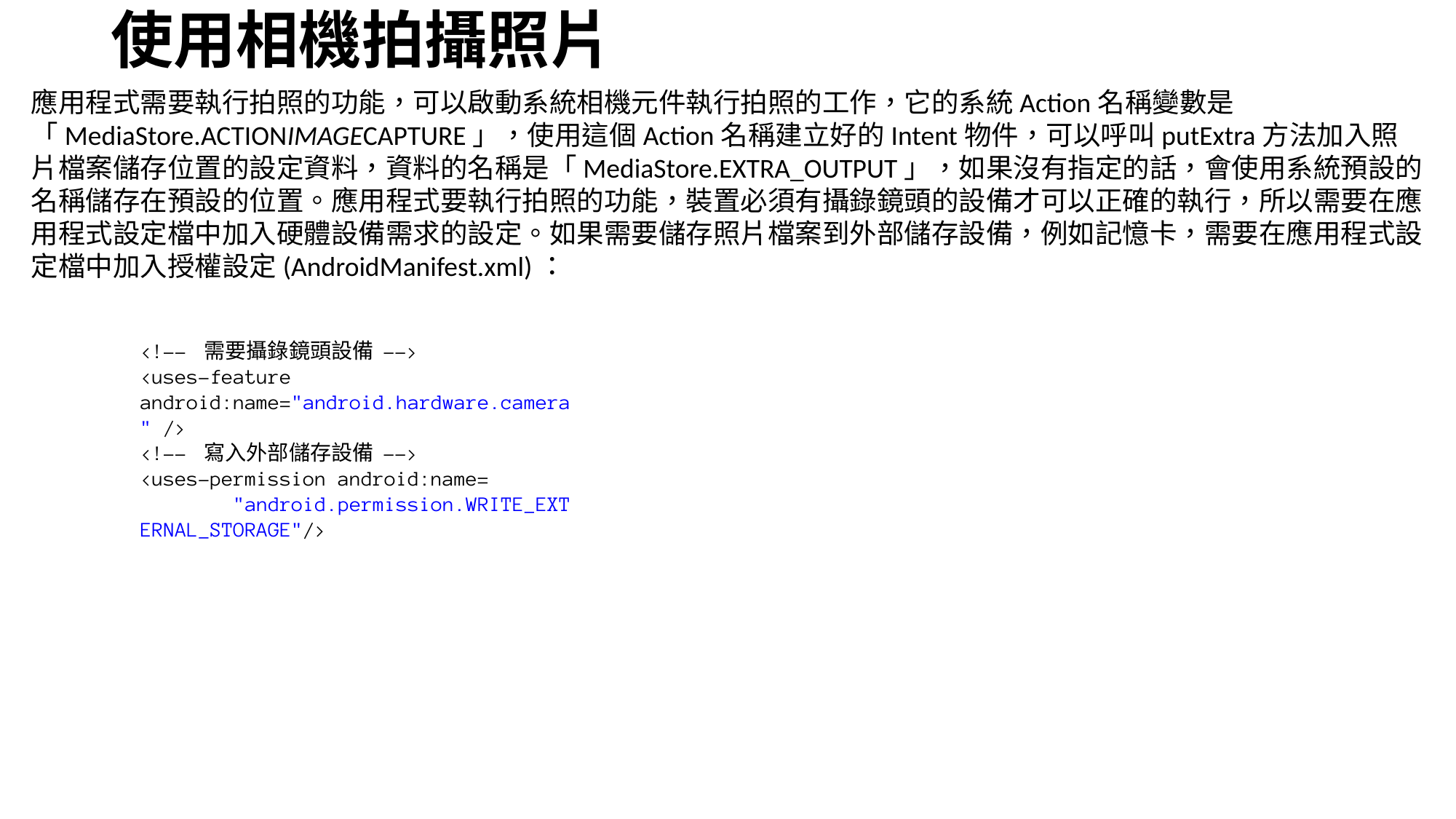

# 使用相機拍攝照片
應用程式需要執行拍照的功能，可以啟動系統相機元件執行拍照的工作，它的系統Action名稱變數是「MediaStore.ACTIONIMAGECAPTURE」，使用這個Action名稱建立好的Intent物件，可以呼叫putExtra方法加入照片檔案儲存位置的設定資料，資料的名稱是「MediaStore.EXTRA_OUTPUT」，如果沒有指定的話，會使用系統預設的名稱儲存在預設的位置。應用程式要執行拍照的功能，裝置必須有攝錄鏡頭的設備才可以正確的執行，所以需要在應用程式設定檔中加入硬體設備需求的設定。如果需要儲存照片檔案到外部儲存設備，例如記憶卡，需要在應用程式設定檔中加入授權設定(AndroidManifest.xml)：
<!-- 需要攝錄鏡頭設備 -->
<uses-feature android:name="android.hardware.camera" />
<!-- 寫入外部儲存設備 -->
<uses-permission android:name=
        "android.permission.WRITE_EXTERNAL_STORAGE"/>